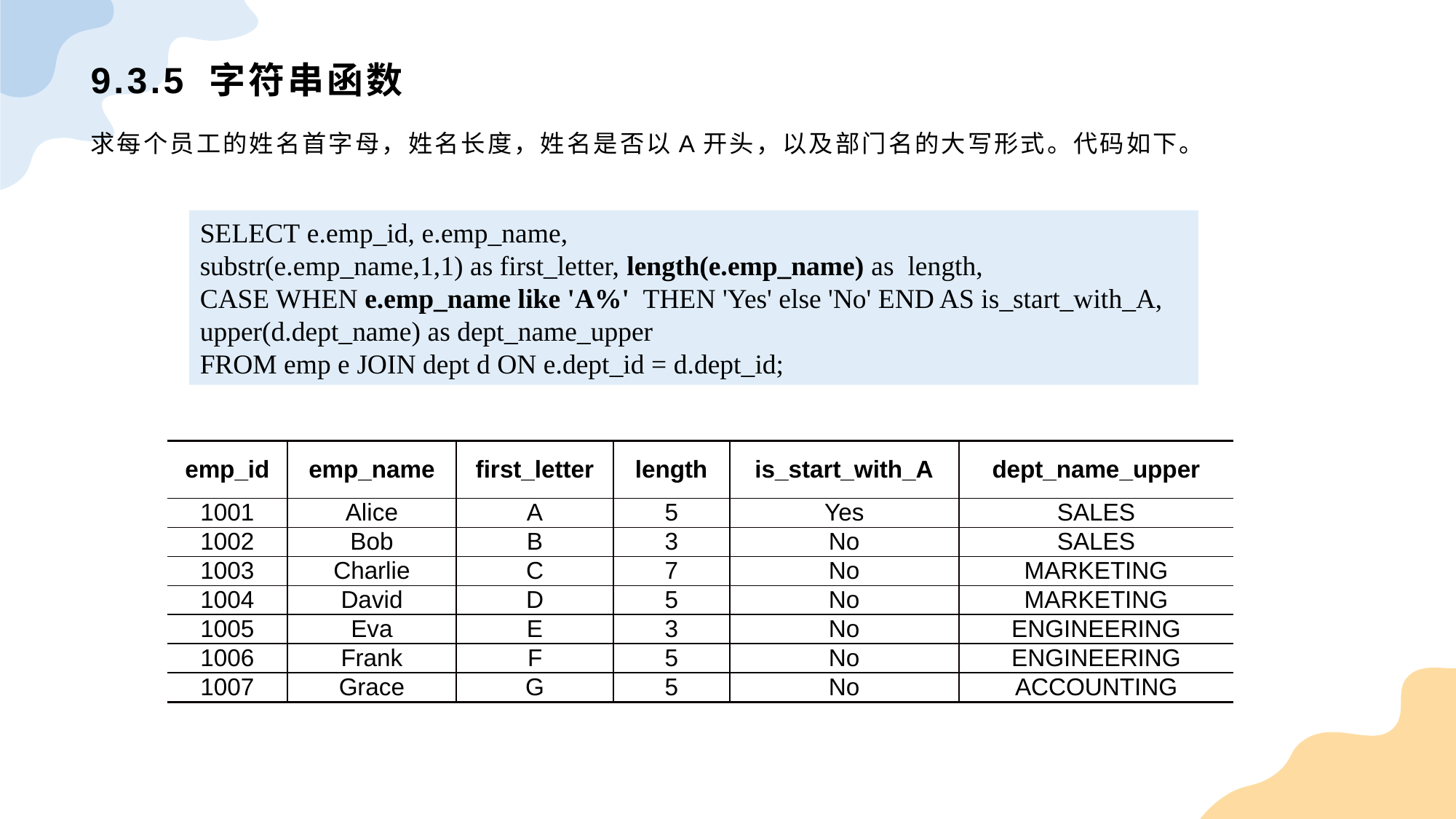

# 9.3.5 字符串函数
求每个员工的姓名首字母，姓名长度，姓名是否以A开头，以及部门名的大写形式。代码如下。
SELECT e.emp_id, e.emp_name, substr(e.emp_name,1,1) as first_letter, length(e.emp_name) as  length,CASE WHEN e.emp_name like 'A%'  THEN 'Yes' else 'No' END AS is_start_with_A, upper(d.dept_name) as dept_name_upperFROM emp e JOIN dept d ON e.dept_id = d.dept_id;
| emp\_id | emp\_name | first\_letter | length | is\_start\_with\_A | dept\_name\_upper |
| --- | --- | --- | --- | --- | --- |
| 1001 | Alice | A | 5 | Yes | SALES |
| 1002 | Bob | B | 3 | No | SALES |
| 1003 | Charlie | C | 7 | No | MARKETING |
| 1004 | David | D | 5 | No | MARKETING |
| 1005 | Eva | E | 3 | No | ENGINEERING |
| 1006 | Frank | F | 5 | No | ENGINEERING |
| 1007 | Grace | G | 5 | No | ACCOUNTING |